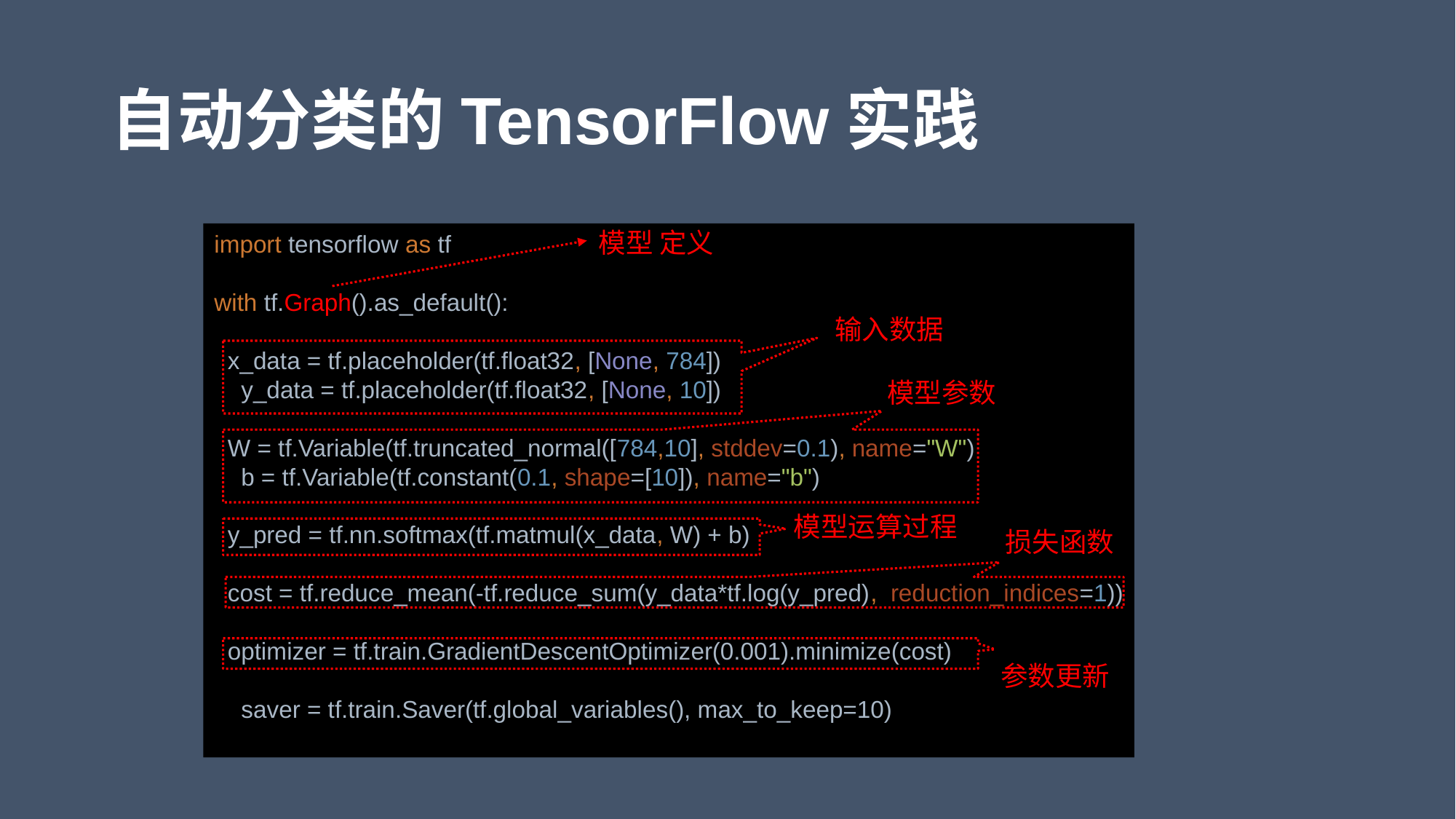

# 自动分类的TensorFlow实践
import tensorflow as tf
with tf.Graph().as_default():
  x_data = tf.placeholder(tf.float32, [None, 784])
    y_data = tf.placeholder(tf.float32, [None, 10])
  W = tf.Variable(tf.truncated_normal([784,10], stddev=0.1), name="W")
    b = tf.Variable(tf.constant(0.1, shape=[10]), name="b")
  y_pred = tf.nn.softmax(tf.matmul(x_data, W) + b)
  cost = tf.reduce_mean(-tf.reduce_sum(y_data*tf.log(y_pred),  reduction_indices=1))
  optimizer = tf.train.GradientDescentOptimizer(0.001).minimize(cost)

    saver = tf.train.Saver(tf.global_variables(), max_to_keep=10)

模型 定义
输入数据

模型参数

模型运算过程

损失函数

参数更新